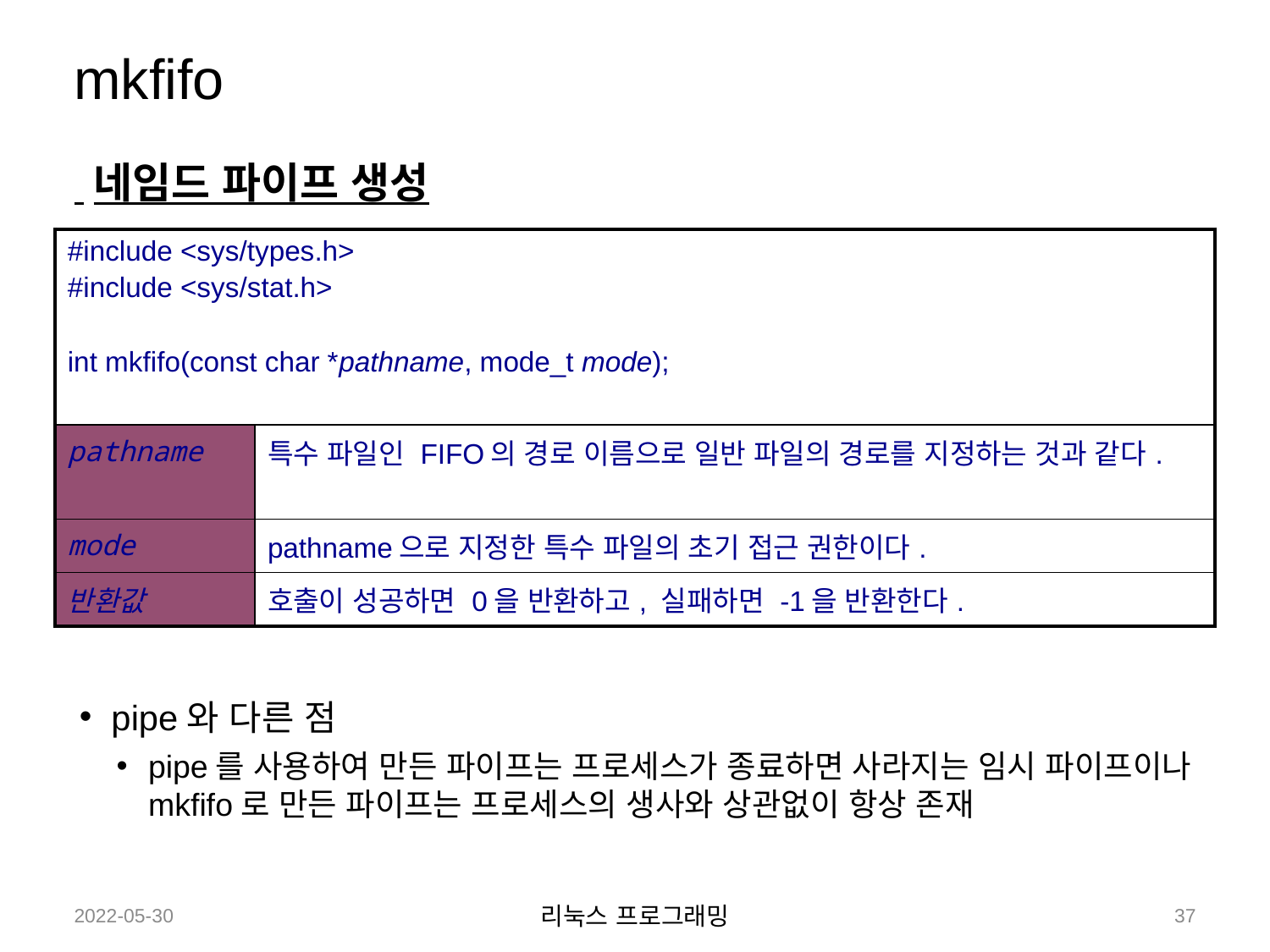

# mkfifo
 네임드 파이프 생성

pipe와 다른 점
pipe를 사용하여 만든 파이프는 프로세스가 종료하면 사라지는 임시 파이프이나 mkfifo로 만든 파이프는 프로세스의 생사와 상관없이 항상 존재

| #include <sys/types.h> #include <sys/stat.h> int mkfifo(const char \*pathname, mode\_t mode); |  |
| --- | --- |
| pathname | 특수 파일인 FIFO의 경로 이름으로 일반 파일의 경로를 지정하는 것과 같다. |
| mode | pathname으로 지정한 특수 파일의 초기 접근 권한이다. |
| 반환값 | 호출이 성공하면 0을 반환하고, 실패하면 -1을 반환한다. |
2022-05-30
리눅스 프로그래밍
37